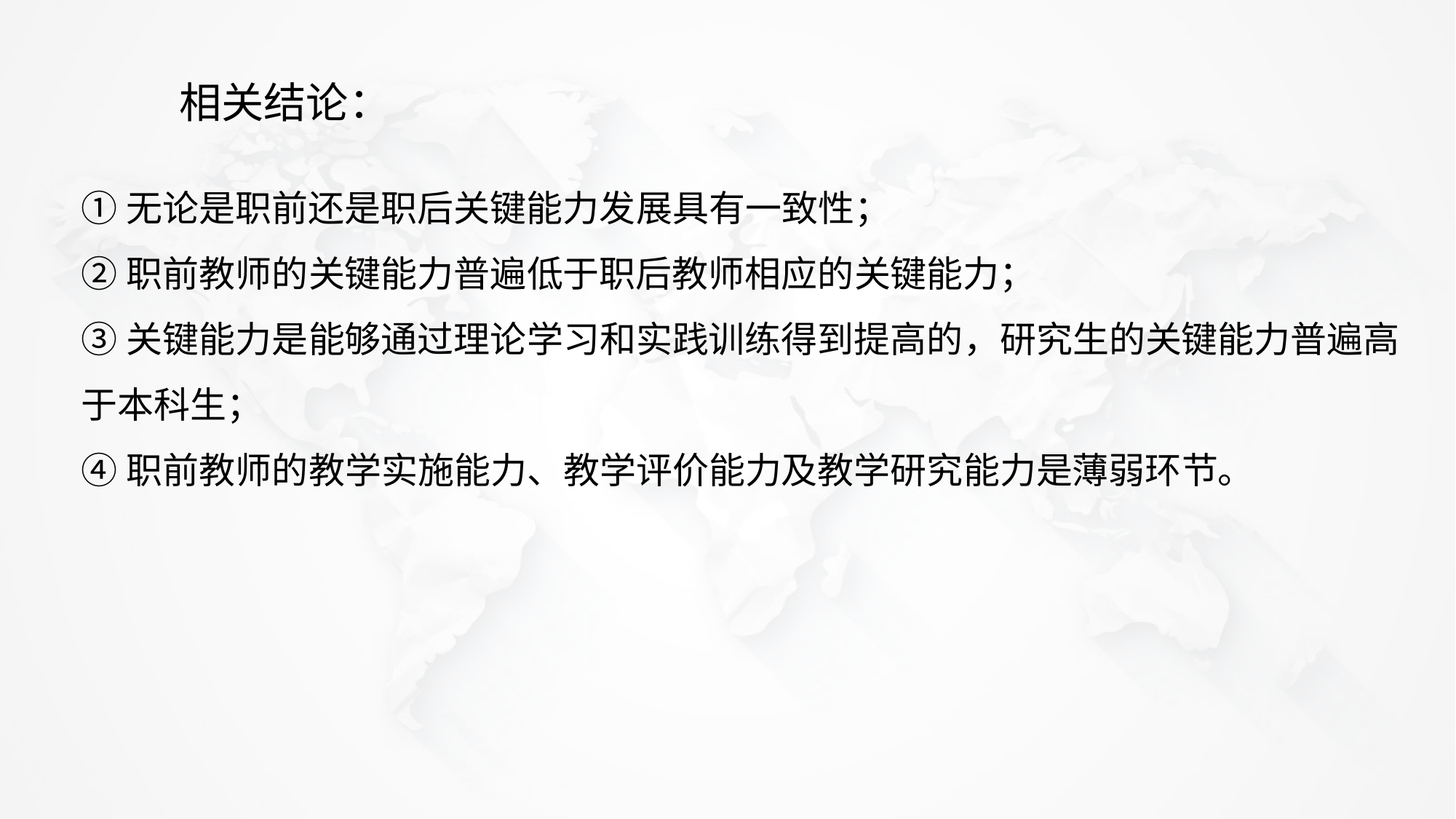

相关结论：
①无论是职前还是职后关键能力发展具有一致性；
②职前教师的关键能力普遍低于职后教师相应的关键能力；
③关键能力是能够通过理论学习和实践训练得到提高的，研究生的关键能力普遍高于本科生；
④职前教师的教学实施能力、教学评价能力及教学研究能力是薄弱环节。